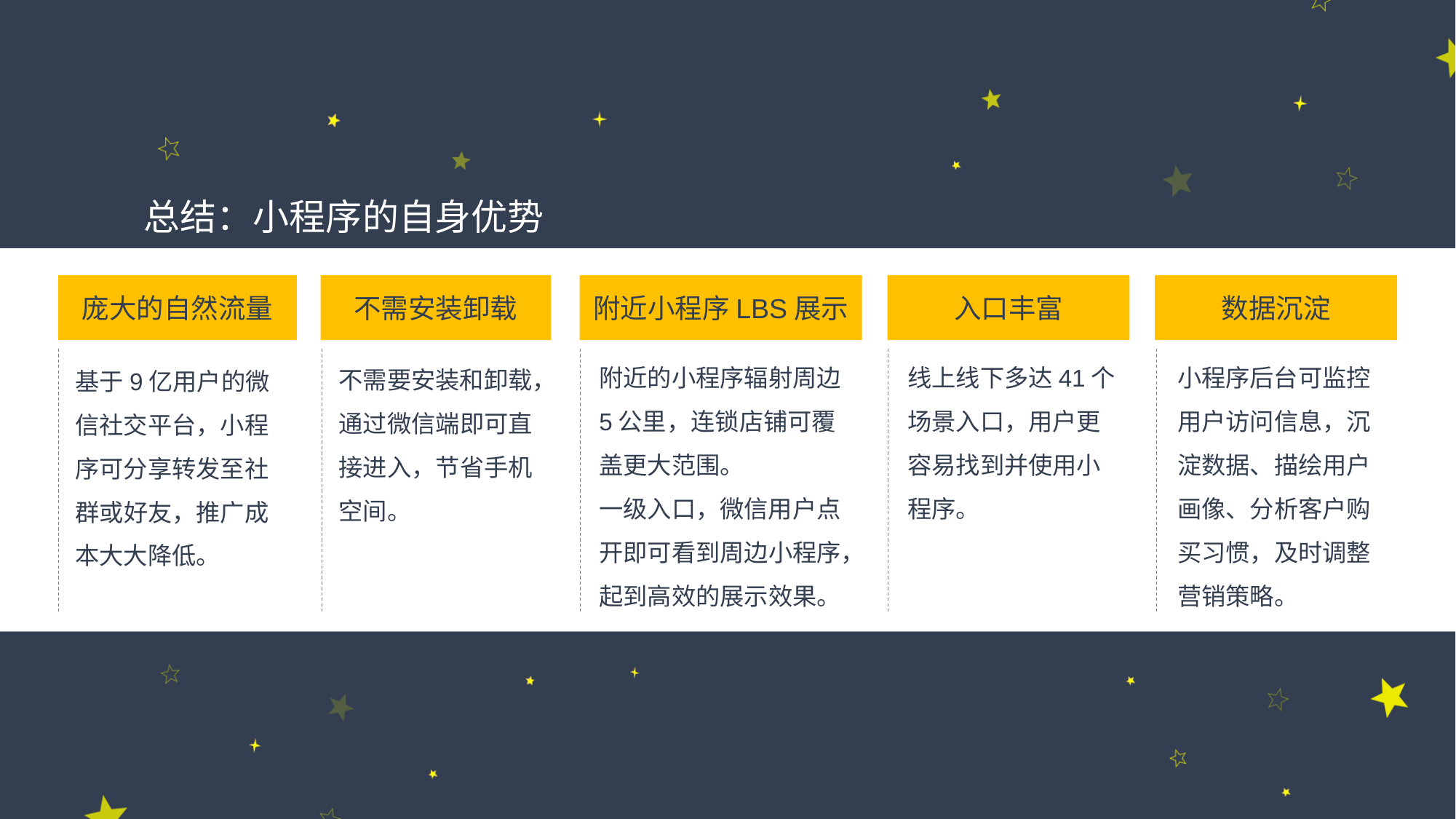

总结：小程序的自身优势
庞大的自然流量
不需安装卸载
附近小程序LBS展示
入口丰富
数据沉淀
附近的小程序辐射周边5公里，连锁店铺可覆盖更大范围。
一级入口，微信用户点开即可看到周边小程序，起到高效的展示效果。
线上线下多达41个场景入口，用户更容易找到并使用小程序。
小程序后台可监控用户访问信息，沉淀数据、描绘用户画像、分析客户购买习惯，及时调整营销策略。
不需要安装和卸载，通过微信端即可直接进入，节省手机空间。
基于9亿用户的微信社交平台，小程序可分享转发至社群或好友，推广成本大大降低。